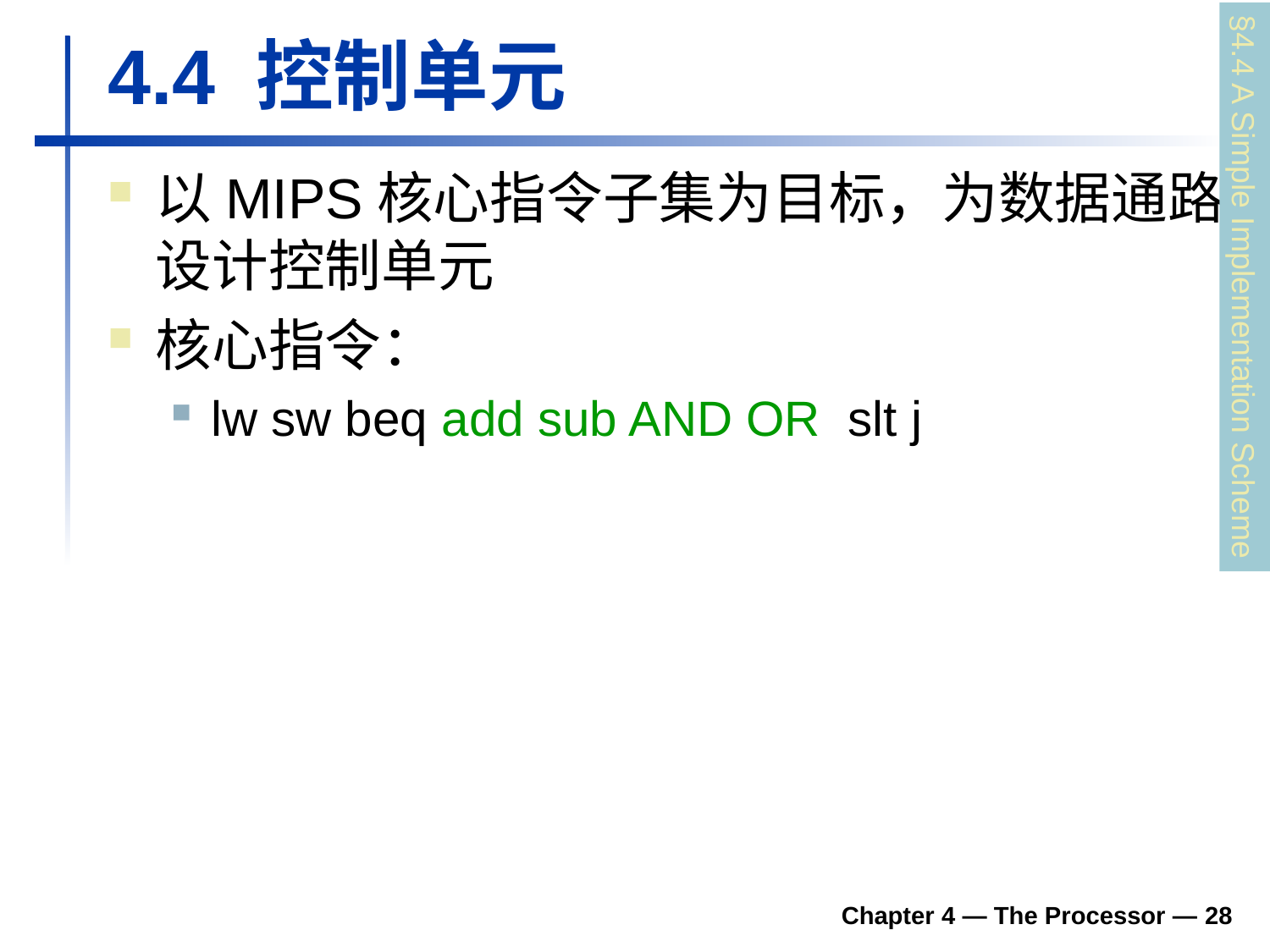

# 4.4 控制单元
以MIPS核心指令子集为目标，为数据通路设计控制单元
核心指令：
lw sw beq add sub AND OR  slt j
§4.4 A Simple Implementation Scheme
Chapter 4 — The Processor — 28